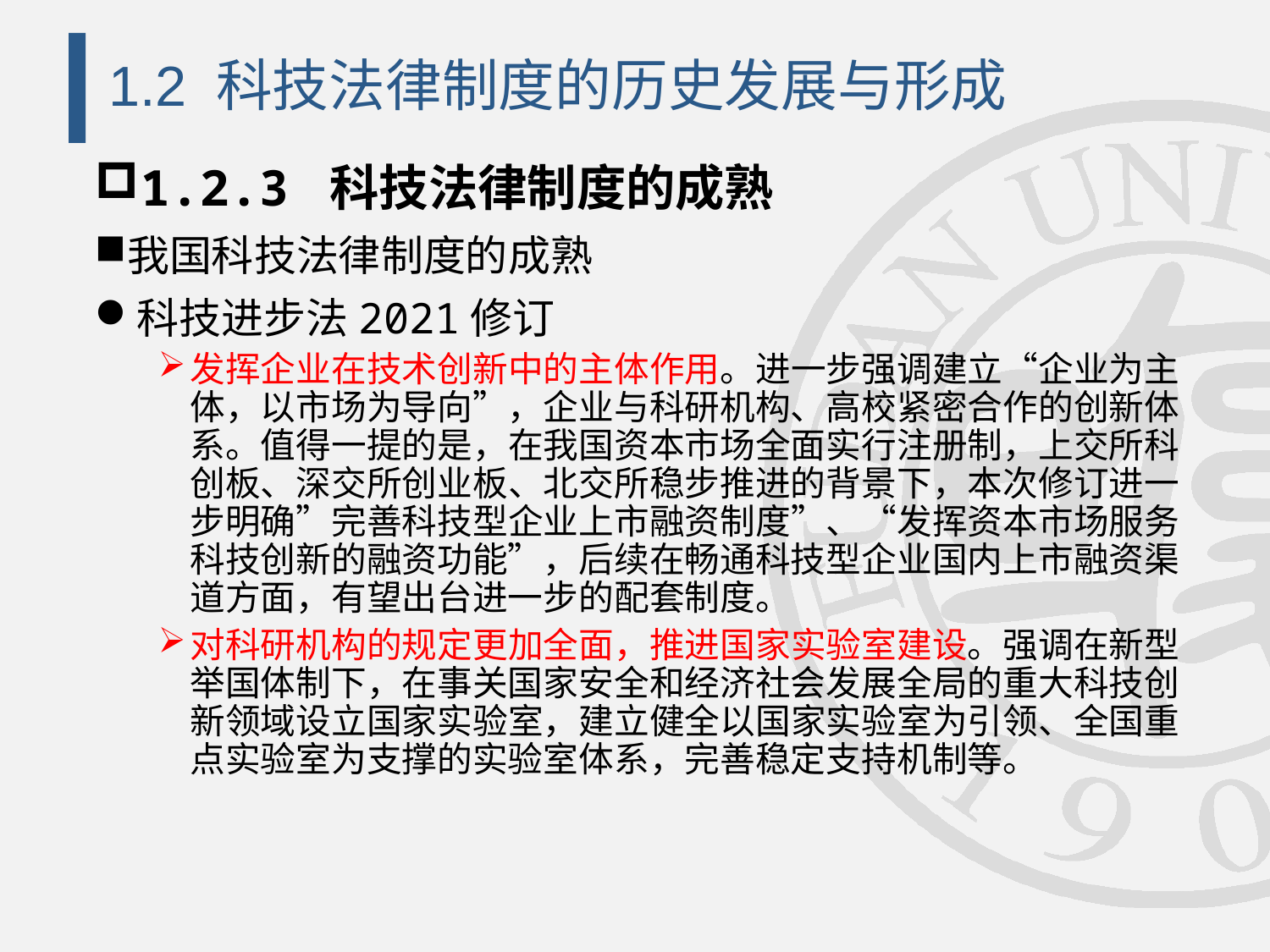

# 1.2 科技法律制度的历史发展与形成
1.2.3 科技法律制度的成熟
我国科技法律制度的成熟
科技进步法2021修订
发挥企业在技术创新中的主体作用。进一步强调建立“企业为主体，以市场为导向”，企业与科研机构、高校紧密合作的创新体系。值得一提的是，在我国资本市场全面实行注册制，上交所科创板、深交所创业板、北交所稳步推进的背景下，本次修订进一步明确”完善科技型企业上市融资制度”、“发挥资本市场服务科技创新的融资功能”，后续在畅通科技型企业国内上市融资渠道方面，有望出台进一步的配套制度。
对科研机构的规定更加全面，推进国家实验室建设。强调在新型举国体制下，在事关国家安全和经济社会发展全局的重大科技创新领域设立国家实验室，建立健全以国家实验室为引领、全国重点实验室为支撑的实验室体系，完善稳定支持机制等。